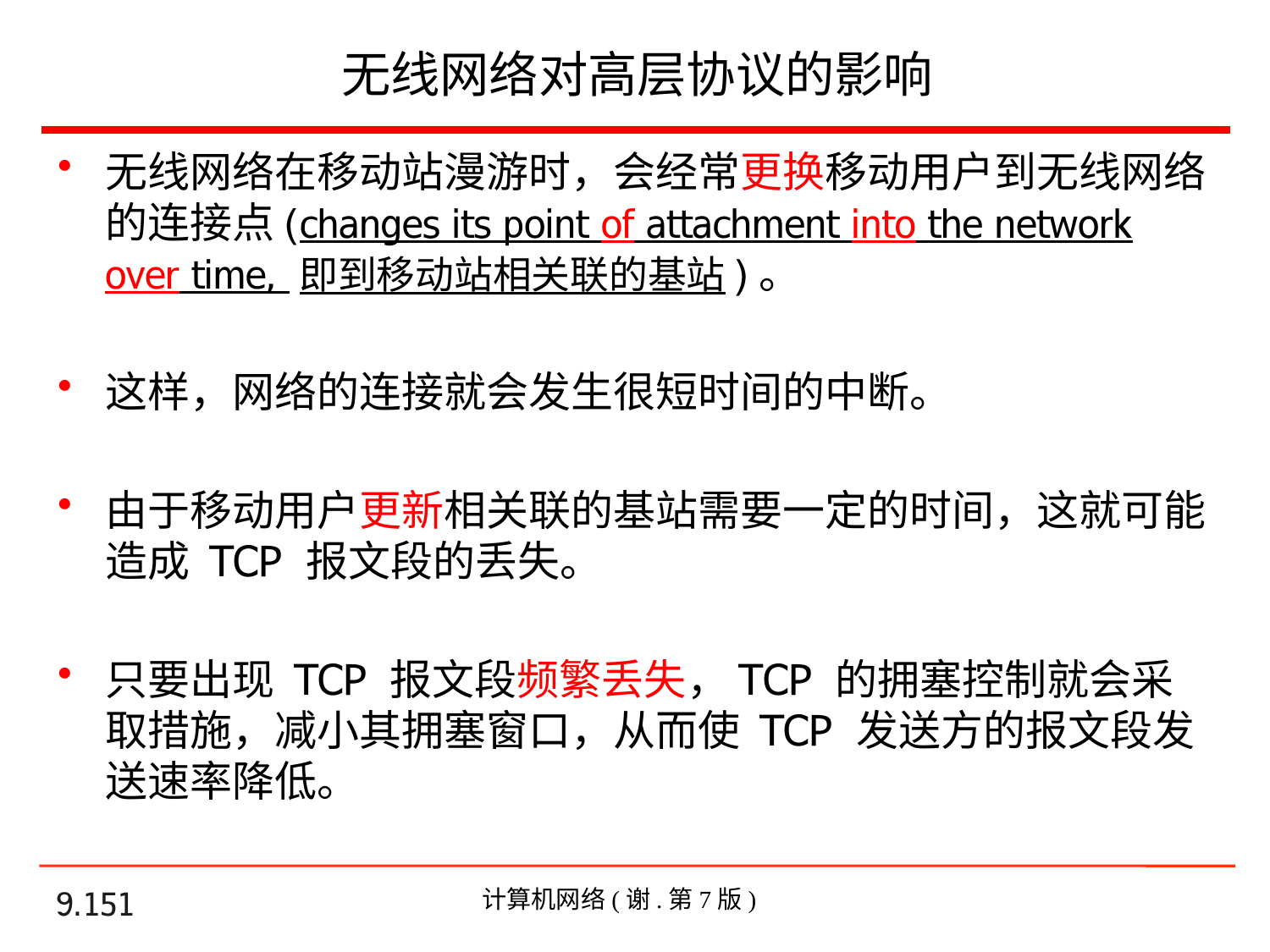

# 无线网络对高层协议的影响
无线网络在移动站漫游时，会经常更换移动用户到无线网络的连接点(changes its point of attachment into the network over time, 即到移动站相关联的基站)。

这样，网络的连接就会发生很短时间的中断。

由于移动用户更新相关联的基站需要一定的时间，这就可能造成 TCP 报文段的丢失。

只要出现 TCP 报文段频繁丢失，TCP 的拥塞控制就会采取措施，减小其拥塞窗口，从而使 TCP 发送方的报文段发送速率降低。